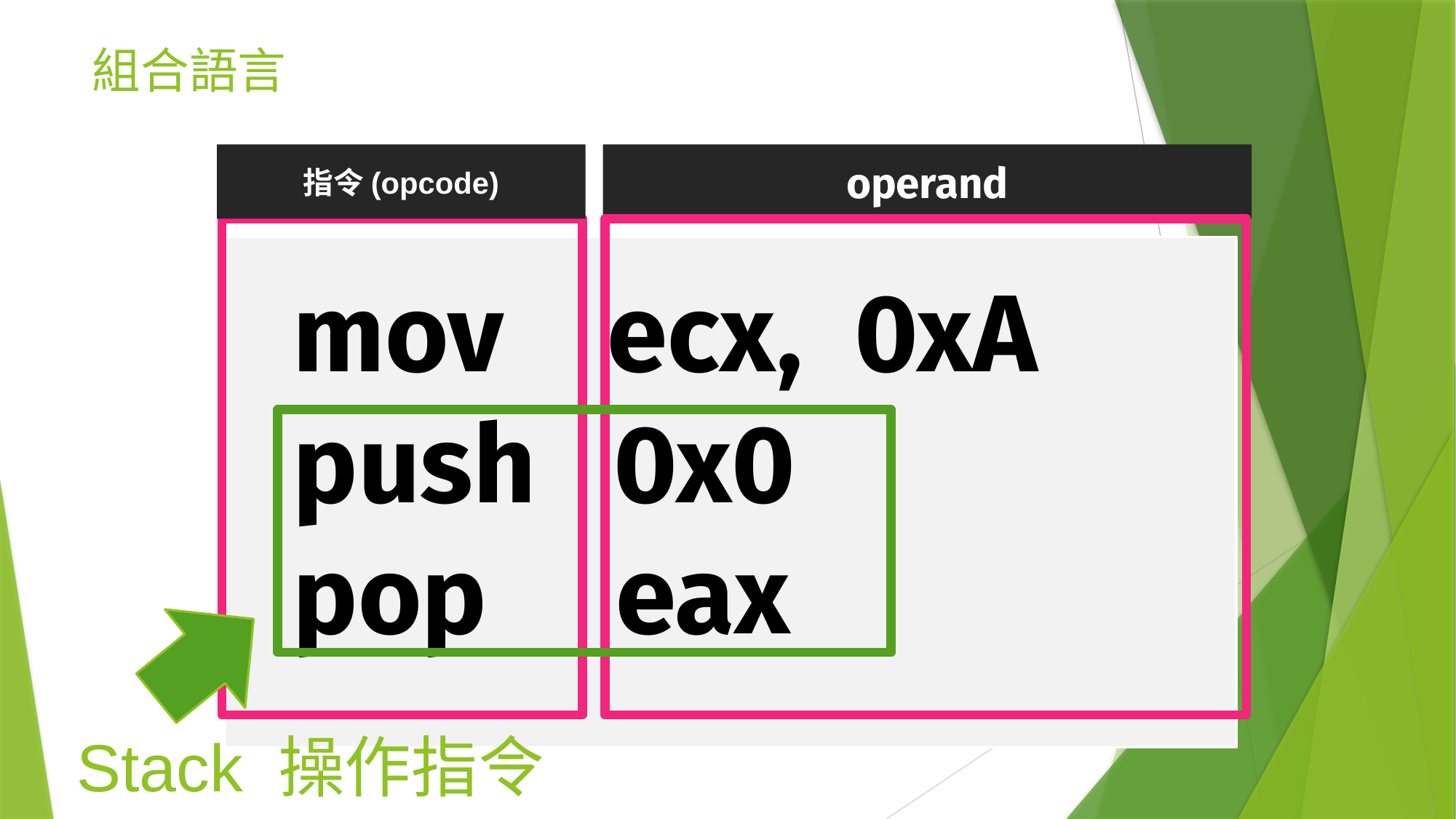

# 組合語言
指令(opcode)
operand

mov    ecx,  0xA
push   0x0
pop     eax

Stack 操作指令